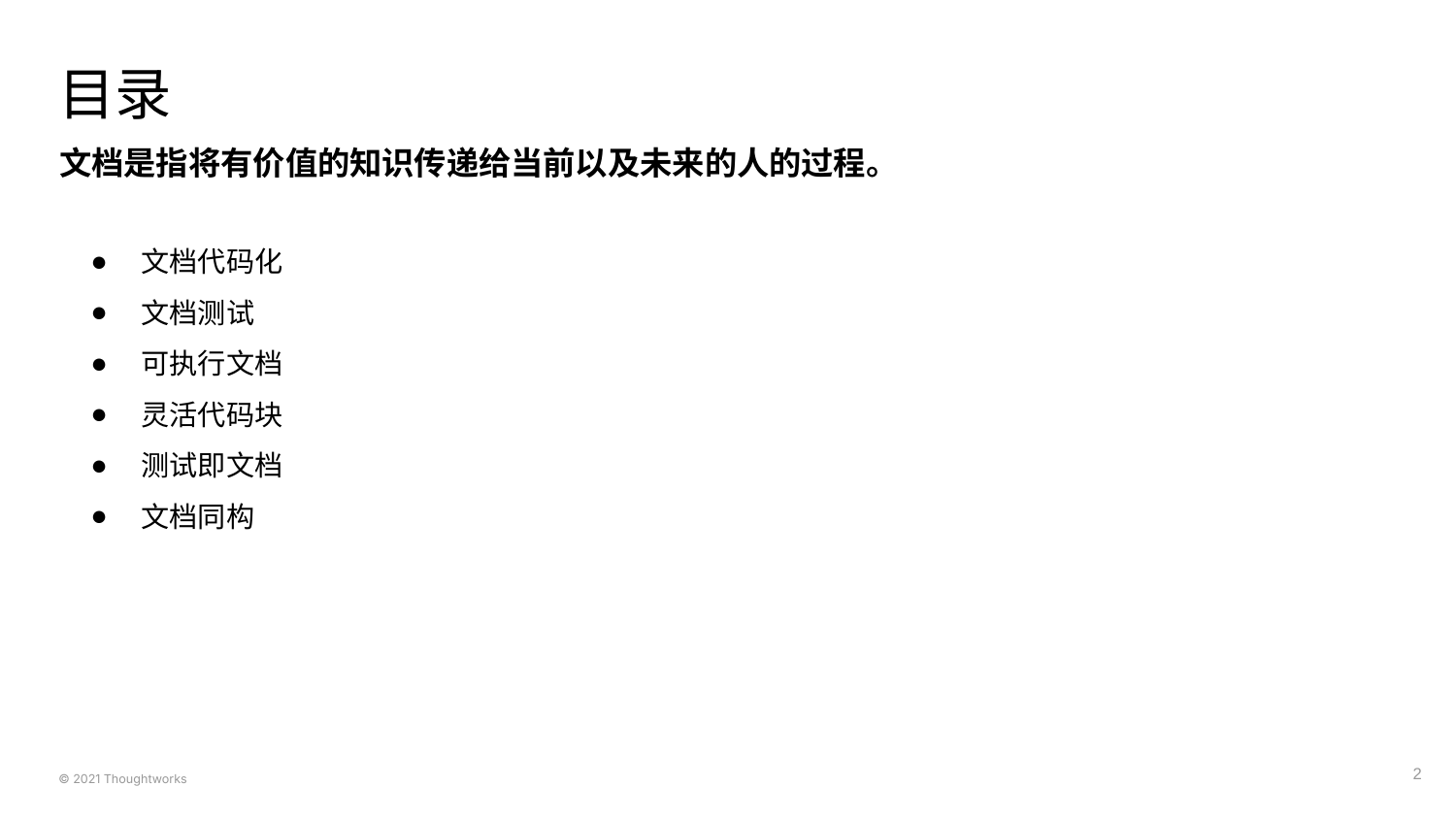

# 目录
文档是指将有价值的知识传递给当前以及未来的人的过程。
文档代码化
文档测试
可执行文档
灵活代码块
测试即文档
文档同构

2